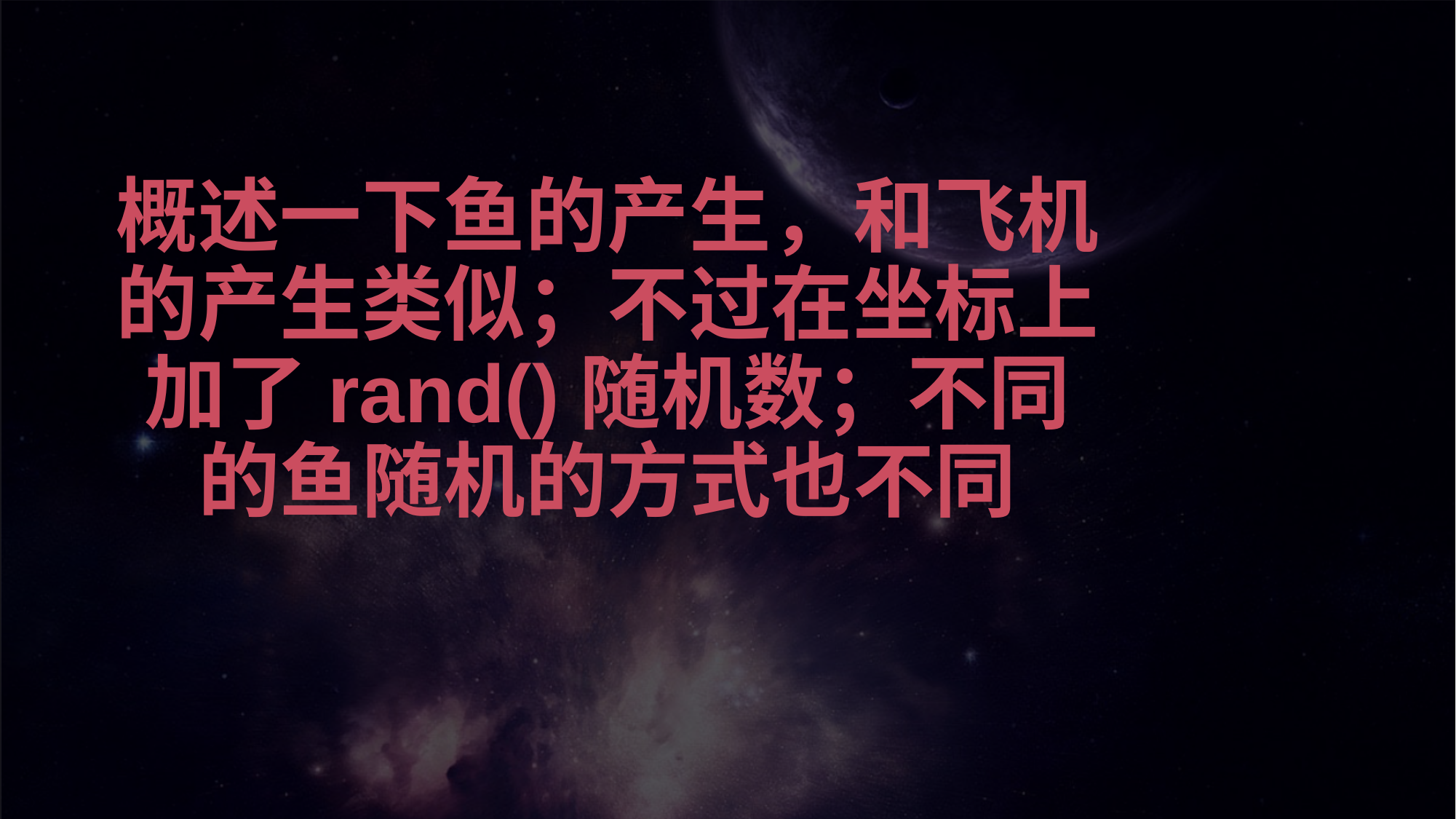

概述一下鱼的产生，和飞机的产生类似；不过在坐标上加了rand()随机数；不同的鱼随机的方式也不同